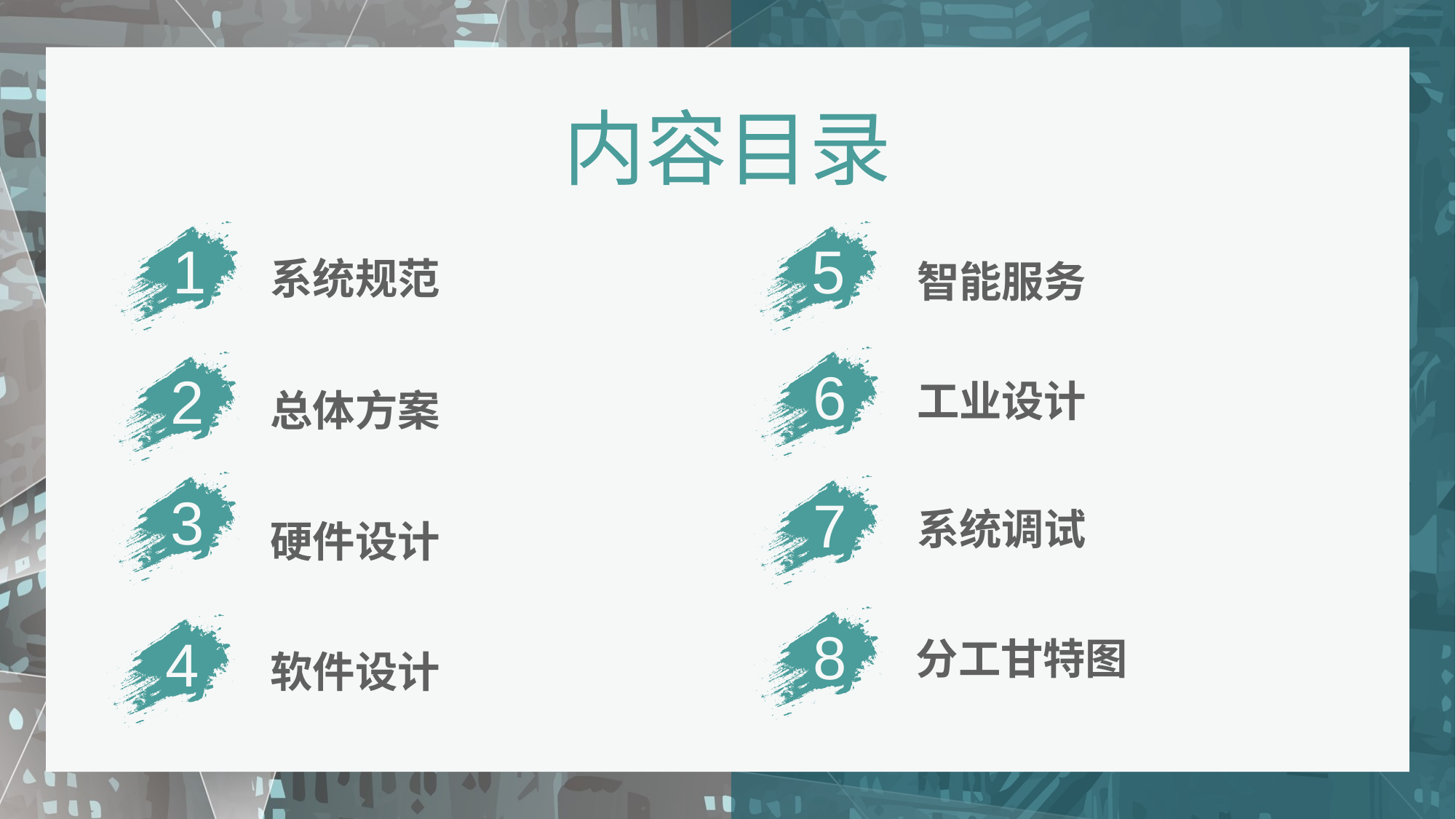

内容目录

1

5
系统规范
智能服务

6

2
工业设计
总体方案

3

7
系统调试
硬件设计

8

4
分工甘特图
软件设计